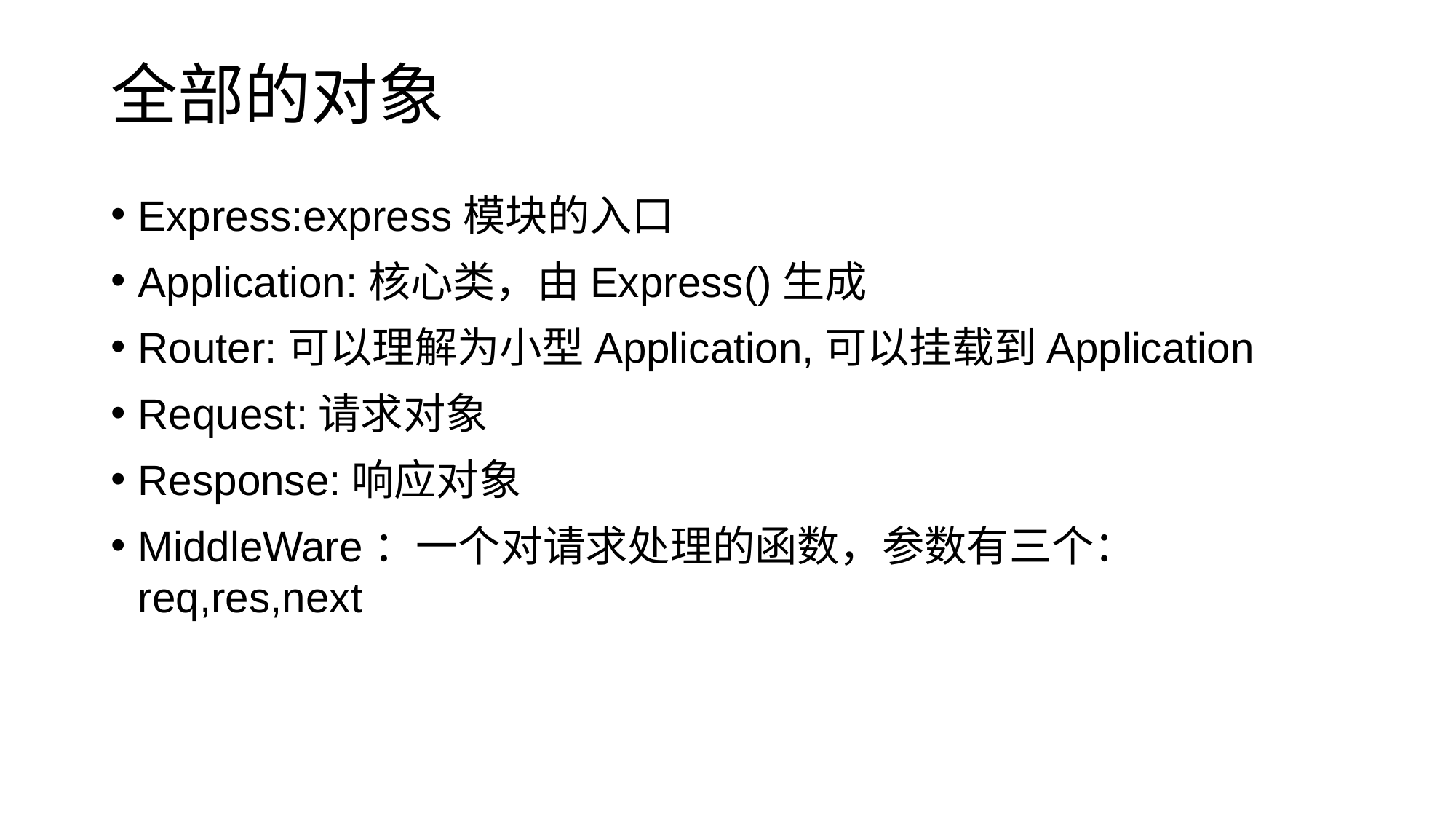

# 全部的对象
Express:express模块的入口
Application:核心类，由Express()生成
Router:可以理解为小型Application,可以挂载到Application
Request:请求对象
Response:响应对象
MiddleWare：一个对请求处理的函数，参数有三个：req,res,next